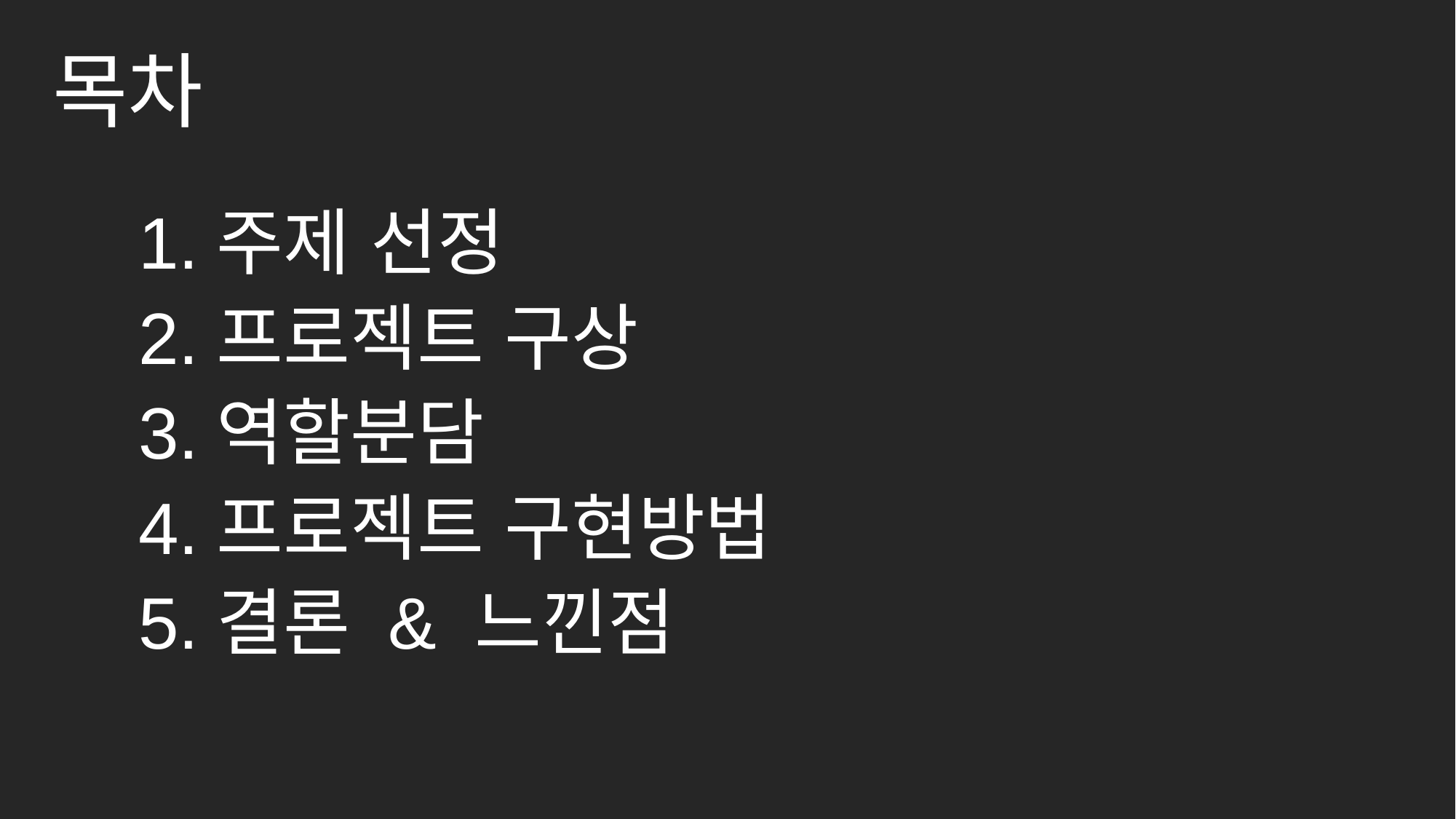

목차
1.주제 선정
2.프로젝트 구상
3.역할분담
4.프로젝트 구현방법
5.결론 & 느낀점